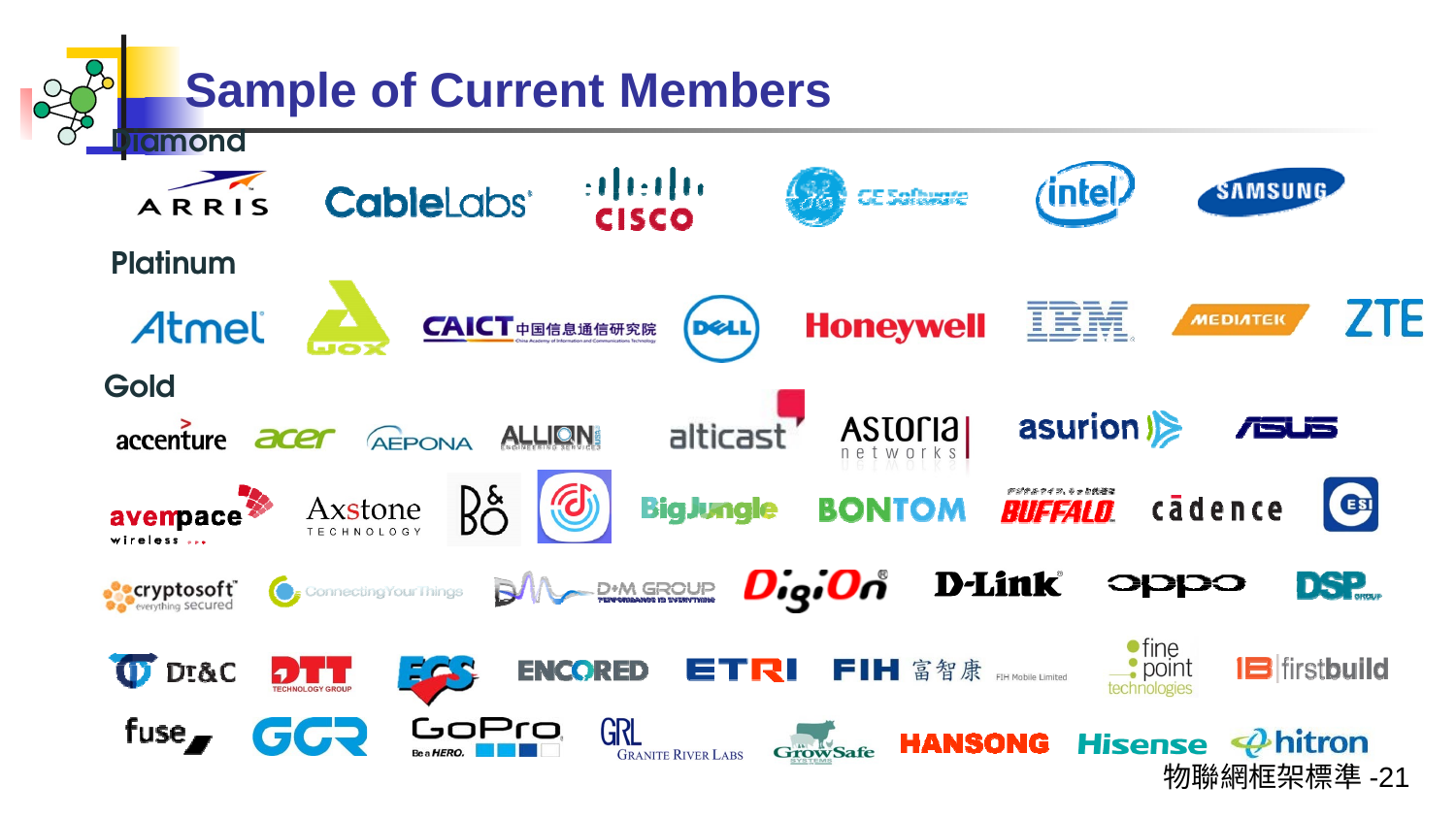

# Sample of Current Members

Diamond

Platinum

Gold

物聯網框架標準-21